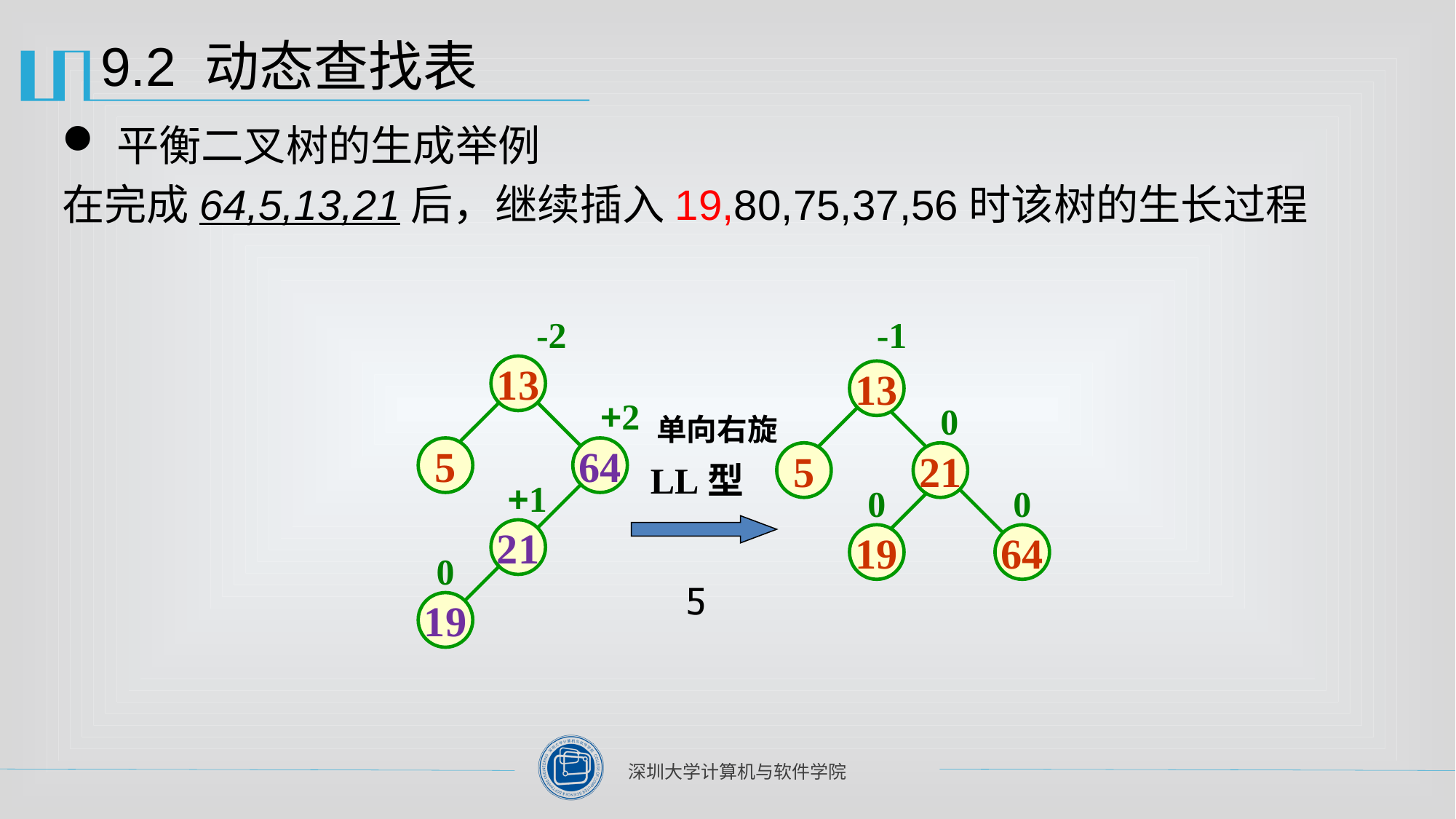

# 9.2 动态查找表
平衡二叉树的生成举例
在完成64,5,13,21后，继续插入19,80,75,37,56时该树的生长过程
-2
-1
13
13
+2
0

5
64
5
21
LL型
+1
0
0

21
19
64
0

19
5
单向右旋
82